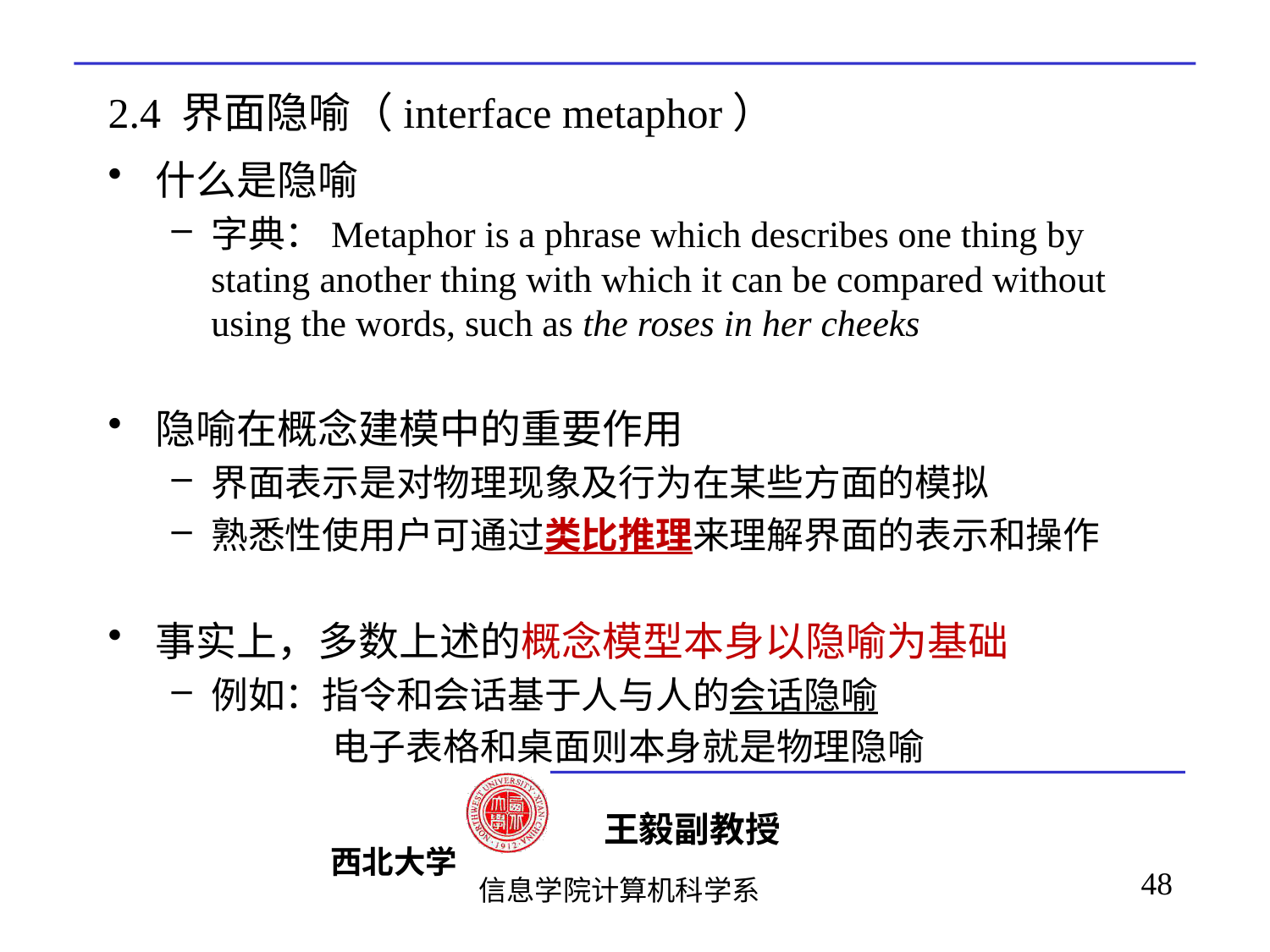

# 2.4 界面隐喻（interface metaphor）
什么是隐喻
字典：Metaphor is a phrase which describes one thing by stating another thing with which it can be compared without using the words, such as the roses in her cheeks

隐喻在概念建模中的重要作用
界面表示是对物理现象及行为在某些方面的模拟
熟悉性使用户可通过类比推理来理解界面的表示和操作

事实上，多数上述的概念模型本身以隐喻为基础
例如：指令和会话基于人与人的会话隐喻
   电子表格和桌面则本身就是物理隐喻
48